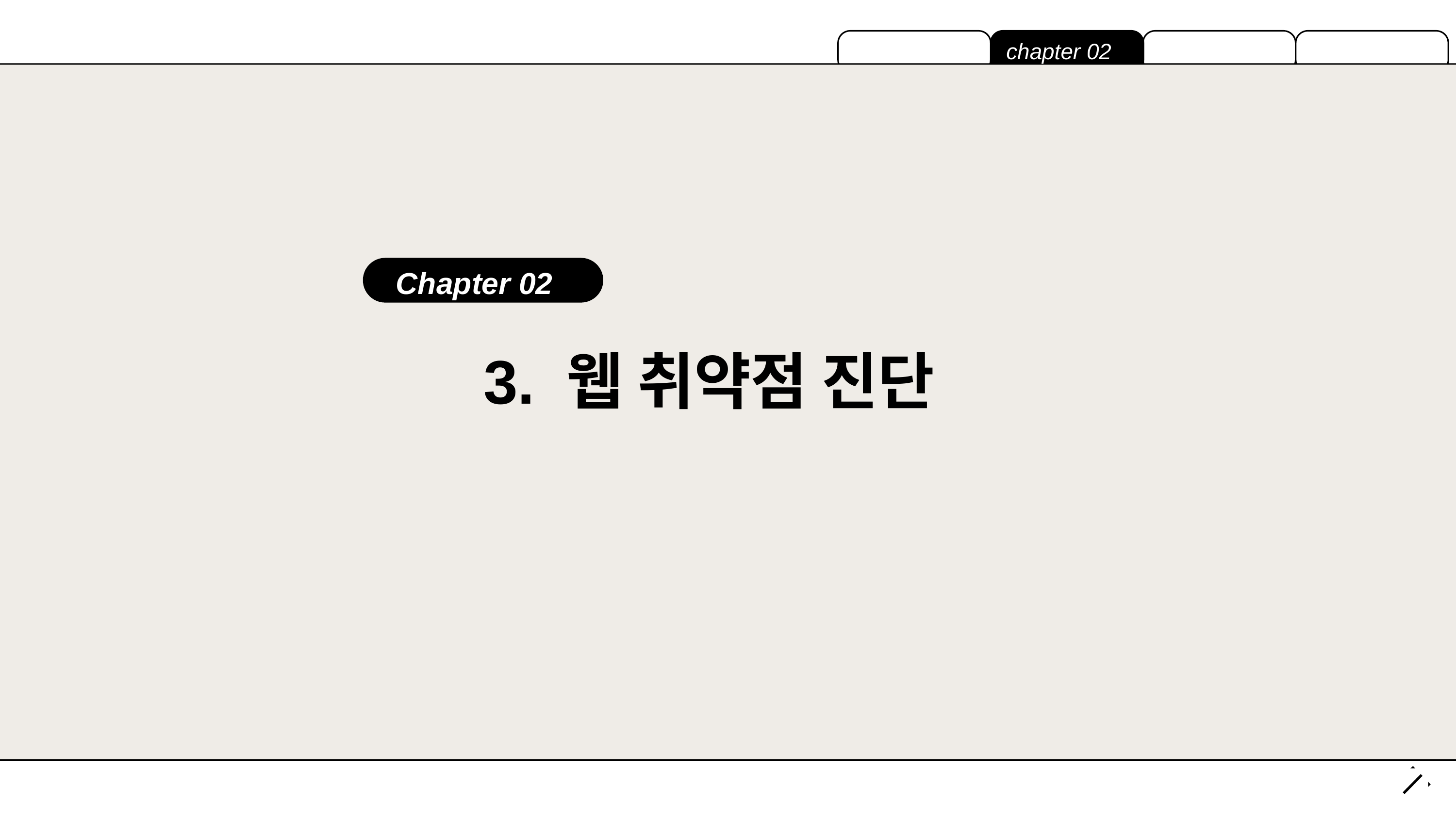

chapter 02

Chapter 02
3. 웹 취약점 진단